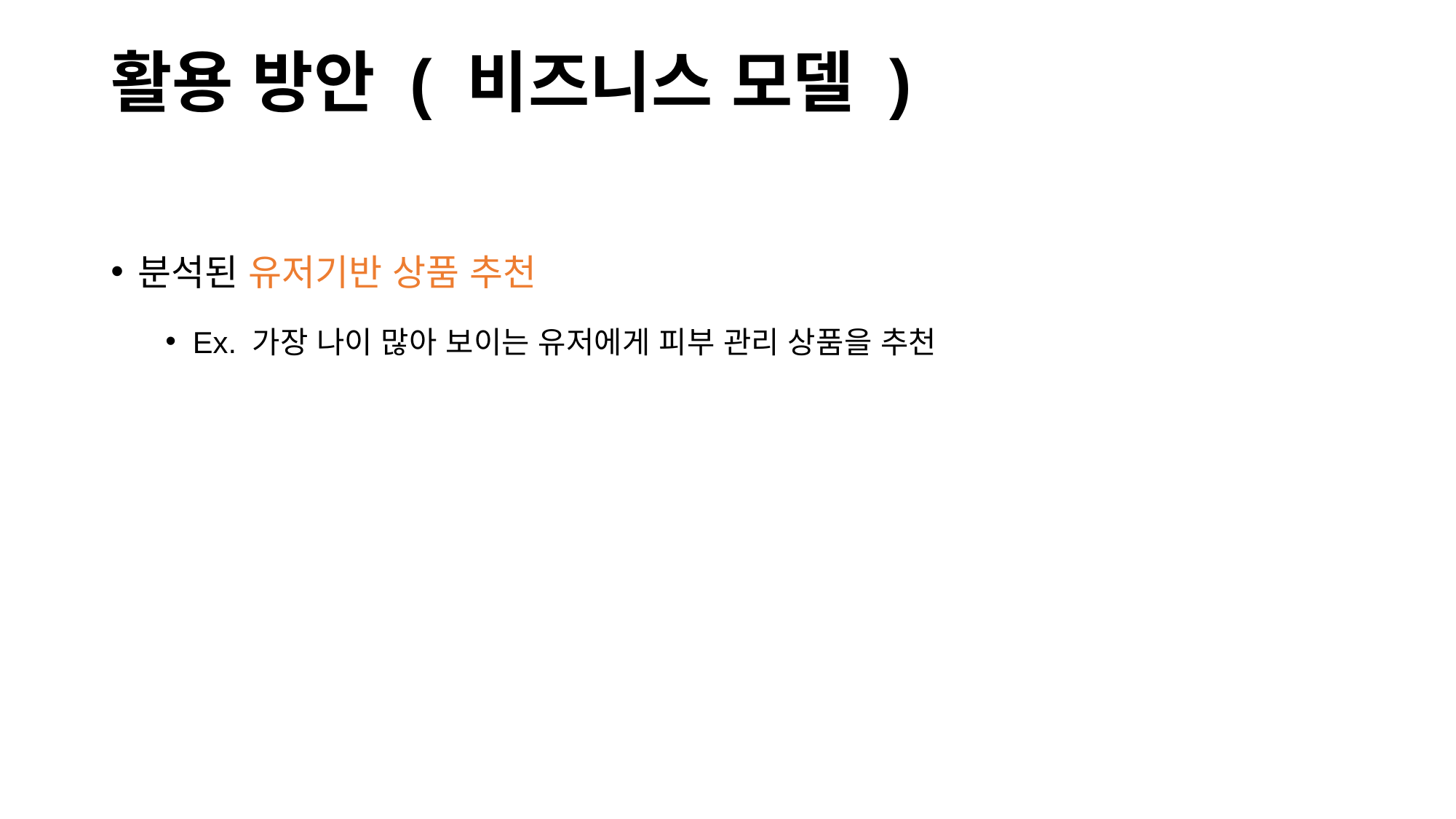

# 활용 방안 ( 비즈니스 모델 )
분석된 유저기반 상품 추천
Ex. 가장 나이 많아 보이는 유저에게 피부 관리 상품을 추천